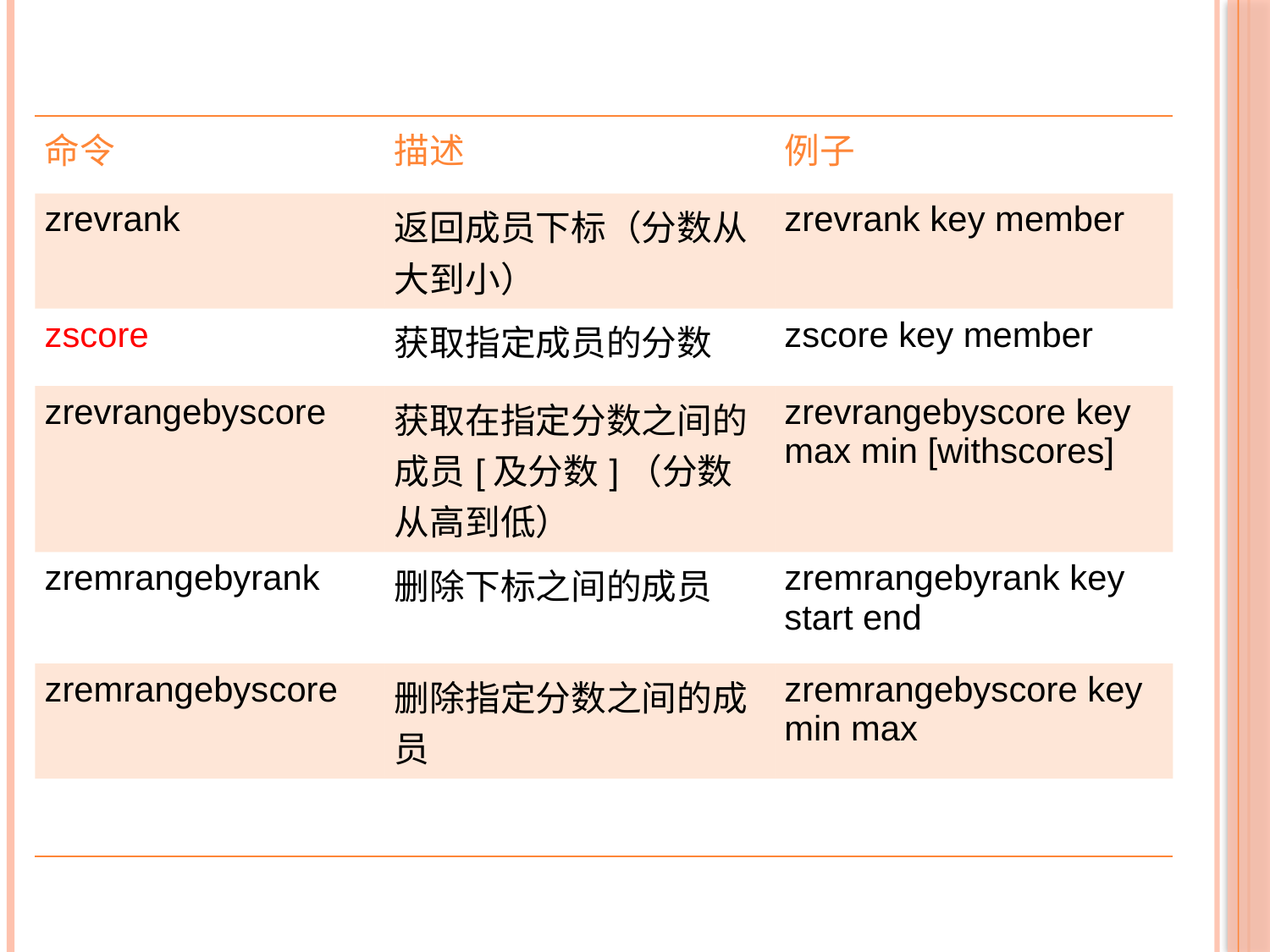

| 命令 | 描述 | 例子 |
| --- | --- | --- |
| zrevrank | 返回成员下标（分数从大到小） | zrevrank key member |
| zscore | 获取指定成员的分数 | zscore key member |
| zrevrangebyscore | 获取在指定分数之间的成员[及分数]（分数从高到低） | zrevrangebyscore key max min [withscores] |
| zremrangebyrank | 删除下标之间的成员 | zremrangebyrank key start end |
| zremrangebyscore | 删除指定分数之间的成员 | zremrangebyscore key min max |
|  |  |  |